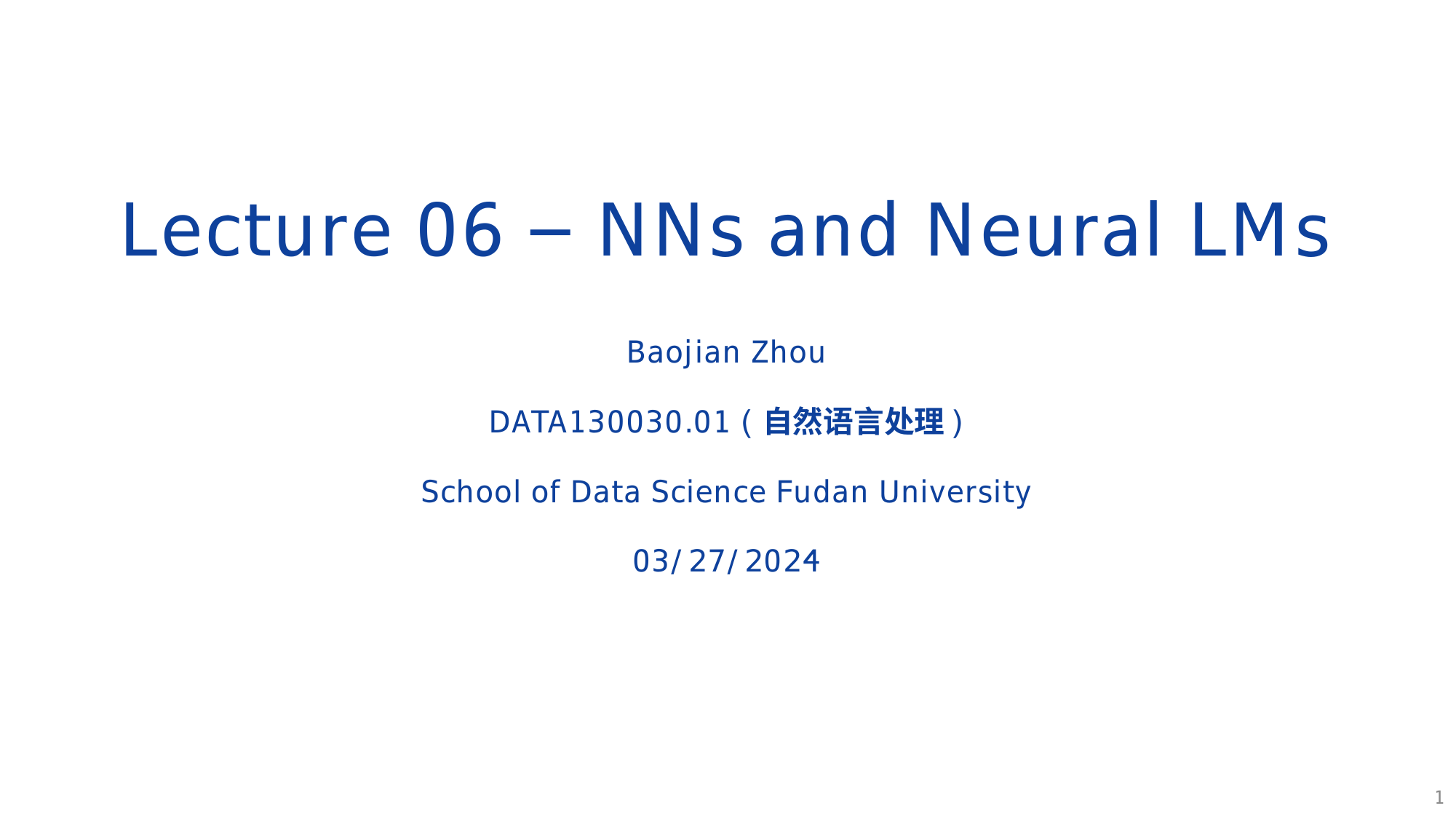

# Lecture 06 – NNs and Neural LMs
Baojian Zhou
DATA130030.01 (自然语言处理)
School of Data Science Fudan University
03/27/2024
1